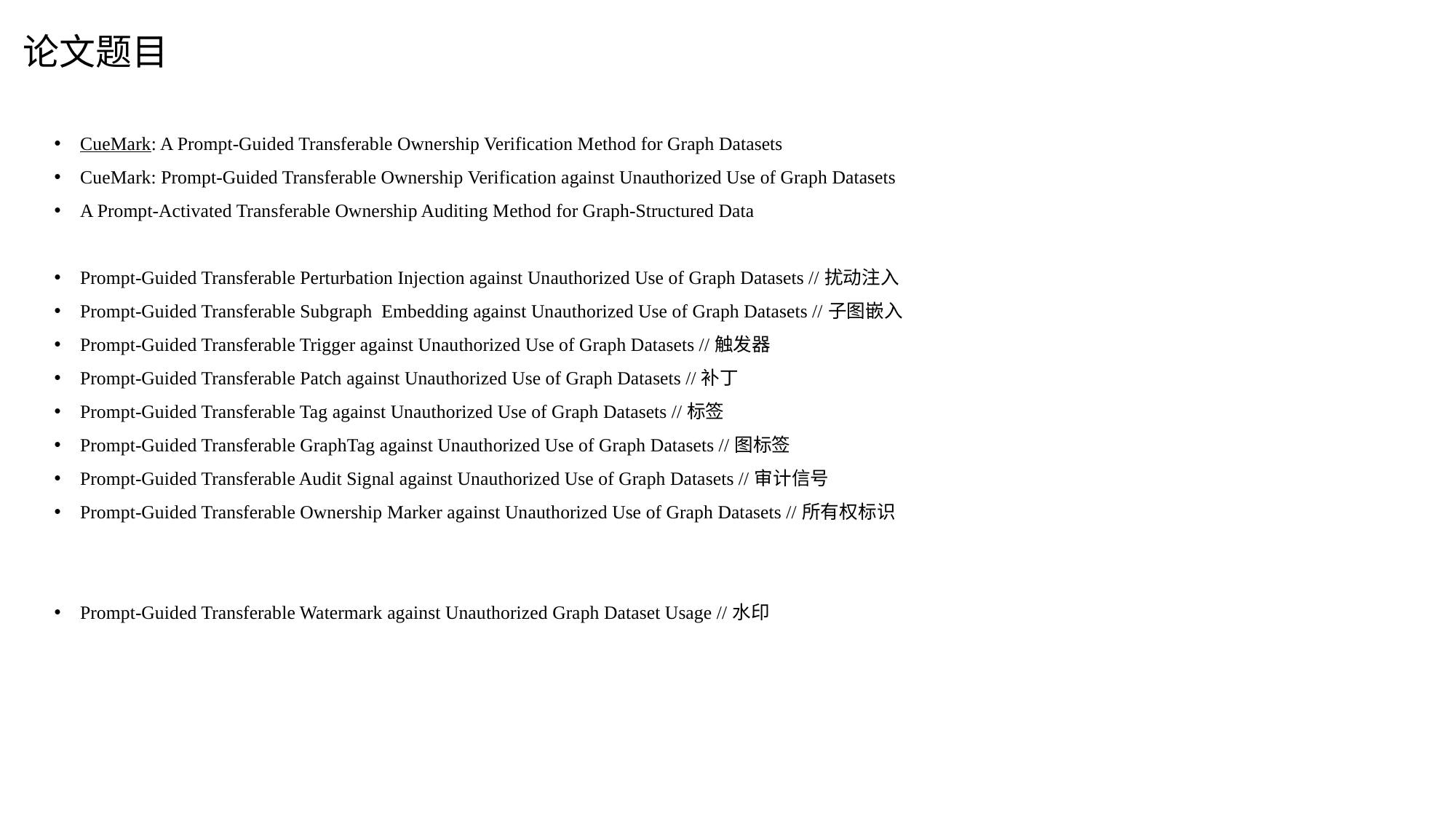

# 论文题目
CueMark: A Prompt-Guided Transferable Ownership Verification Method for Graph Datasets
CueMark: Prompt-Guided Transferable Ownership Verification against Unauthorized Use of Graph Datasets
A Prompt-Activated Transferable Ownership Auditing Method for Graph-Structured Data

Prompt-Guided Transferable Perturbation Injection against Unauthorized Use of Graph Datasets //扰动注入
Prompt-Guided Transferable Subgraph  Embedding against Unauthorized Use of Graph Datasets //子图嵌入
Prompt-Guided Transferable Trigger against Unauthorized Use of Graph Datasets //触发器
Prompt-Guided Transferable Patch against Unauthorized Use of Graph Datasets //补丁
Prompt-Guided Transferable Tag against Unauthorized Use of Graph Datasets //标签
Prompt-Guided Transferable GraphTag against Unauthorized Use of Graph Datasets //图标签
Prompt-Guided Transferable Audit Signal against Unauthorized Use of Graph Datasets //审计信号
Prompt-Guided Transferable Ownership Marker against Unauthorized Use of Graph Datasets //所有权标识

Prompt-Guided Transferable Watermark against Unauthorized Graph Dataset Usage //水印